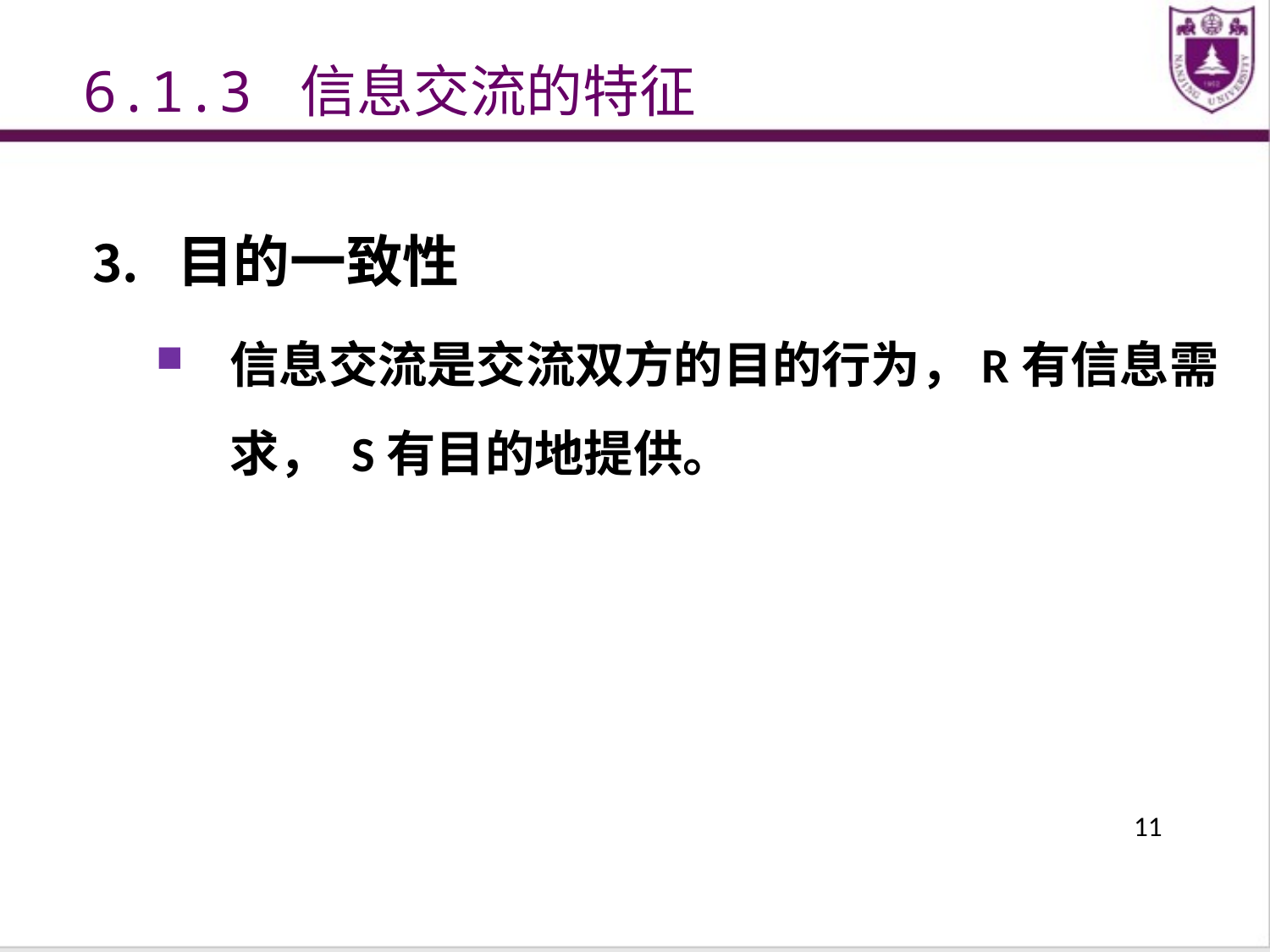

6.1.3 信息交流的特征
目的一致性
信息交流是交流双方的目的行为，R有信息需求， S有目的地提供。
11